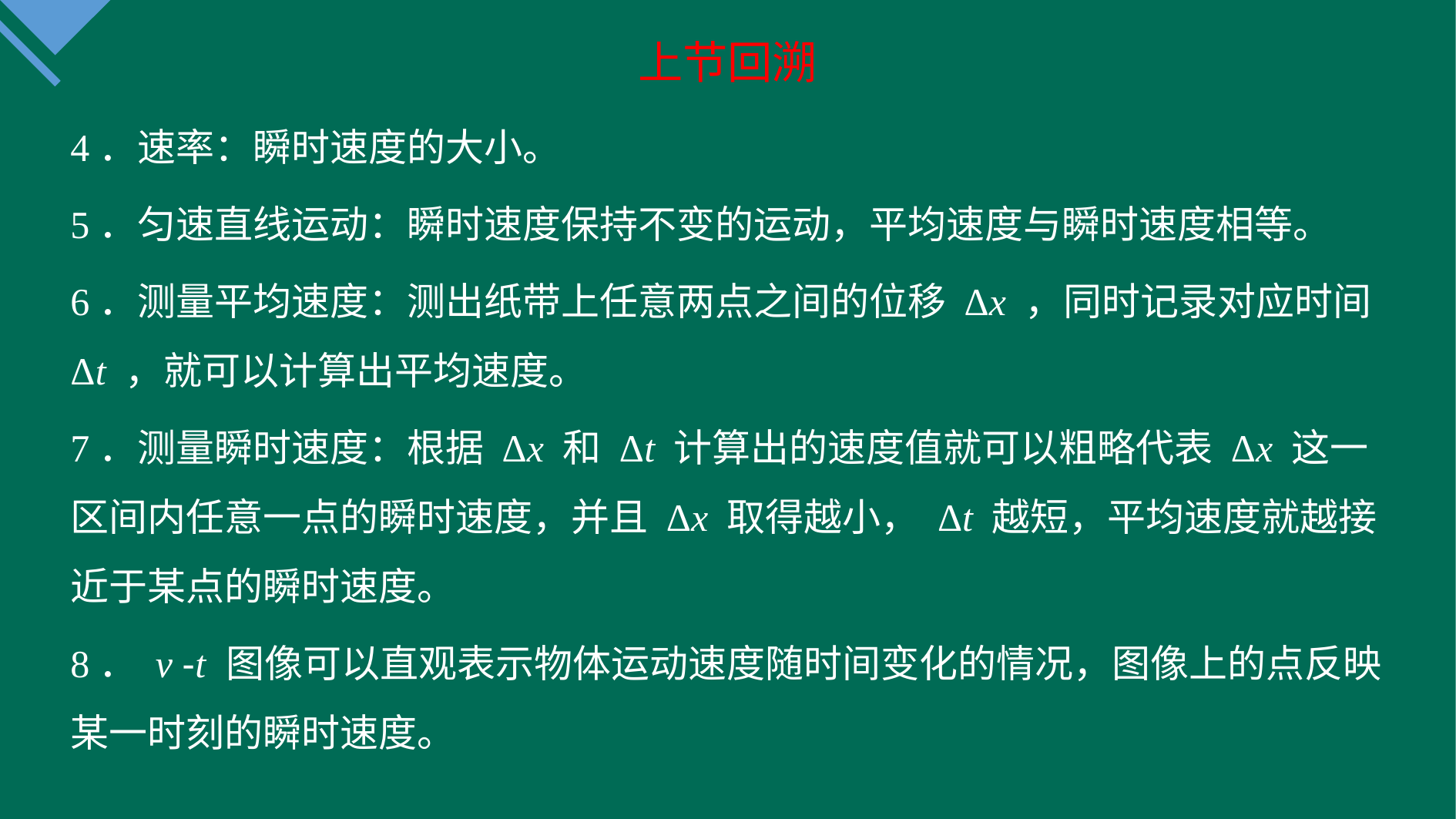

上节回溯
4．速率：瞬时速度的大小。
5．匀速直线运动：瞬时速度保持不变的运动，平均速度与瞬时速度相等。
6．测量平均速度：测出纸带上任意两点之间的位移 Δx ，同时记录对应时间 Δt ，就可以计算出平均速度。
7．测量瞬时速度：根据 Δx 和 Δt 计算出的速度值就可以粗略代表 Δx 这一区间内任意一点的瞬时速度，并且 Δx 取得越小， Δt 越短，平均速度就越接近于某点的瞬时速度。
8． v -t 图像可以直观表示物体运动速度随时间变化的情况，图像上的点反映某一时刻的瞬时速度。